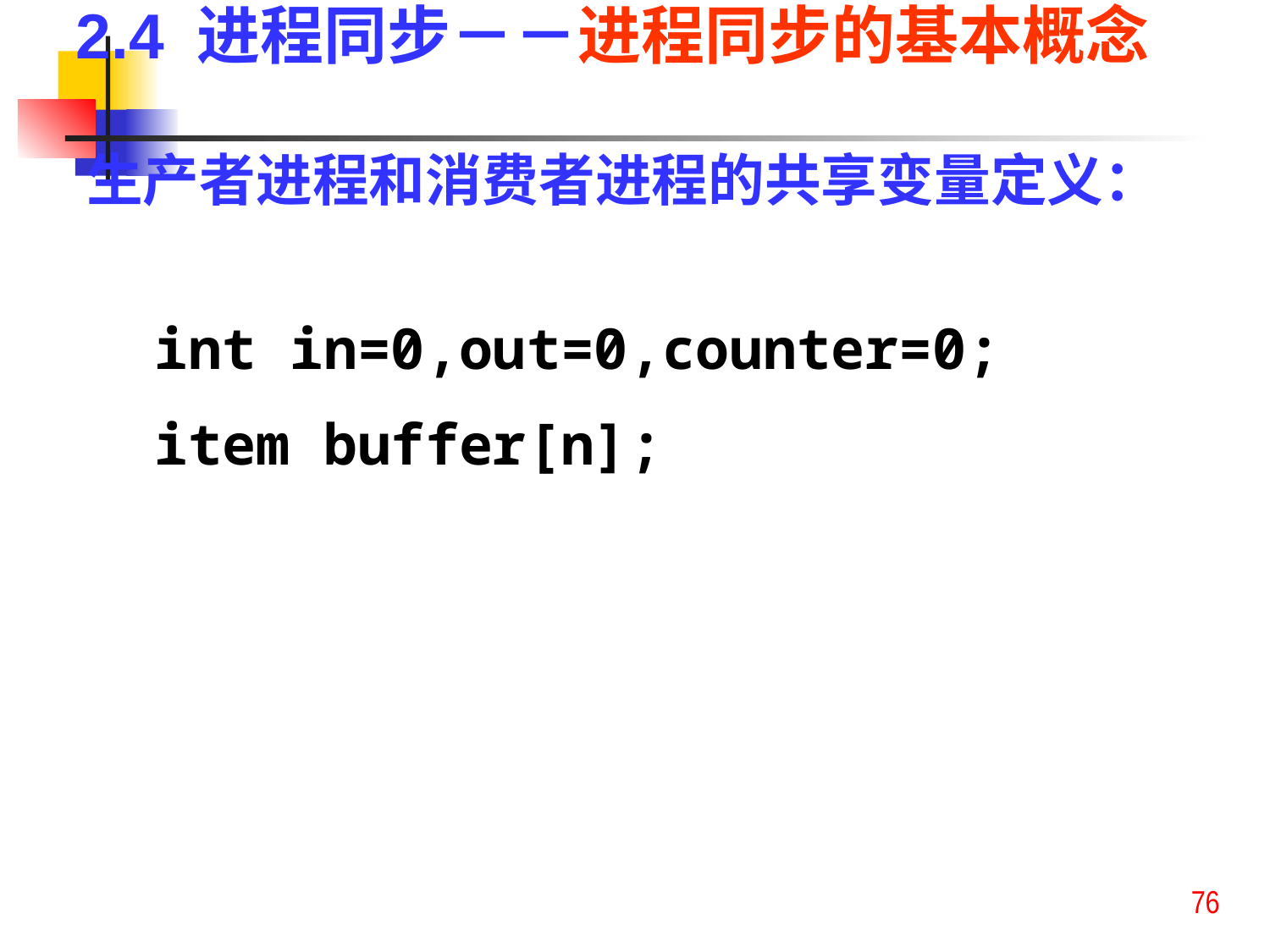

2.4 进程同步－－进程同步的基本概念
生产者进程和消费者进程的共享变量定义：

  int in=0,out=0,counter=0;
  item buffer[n];
76